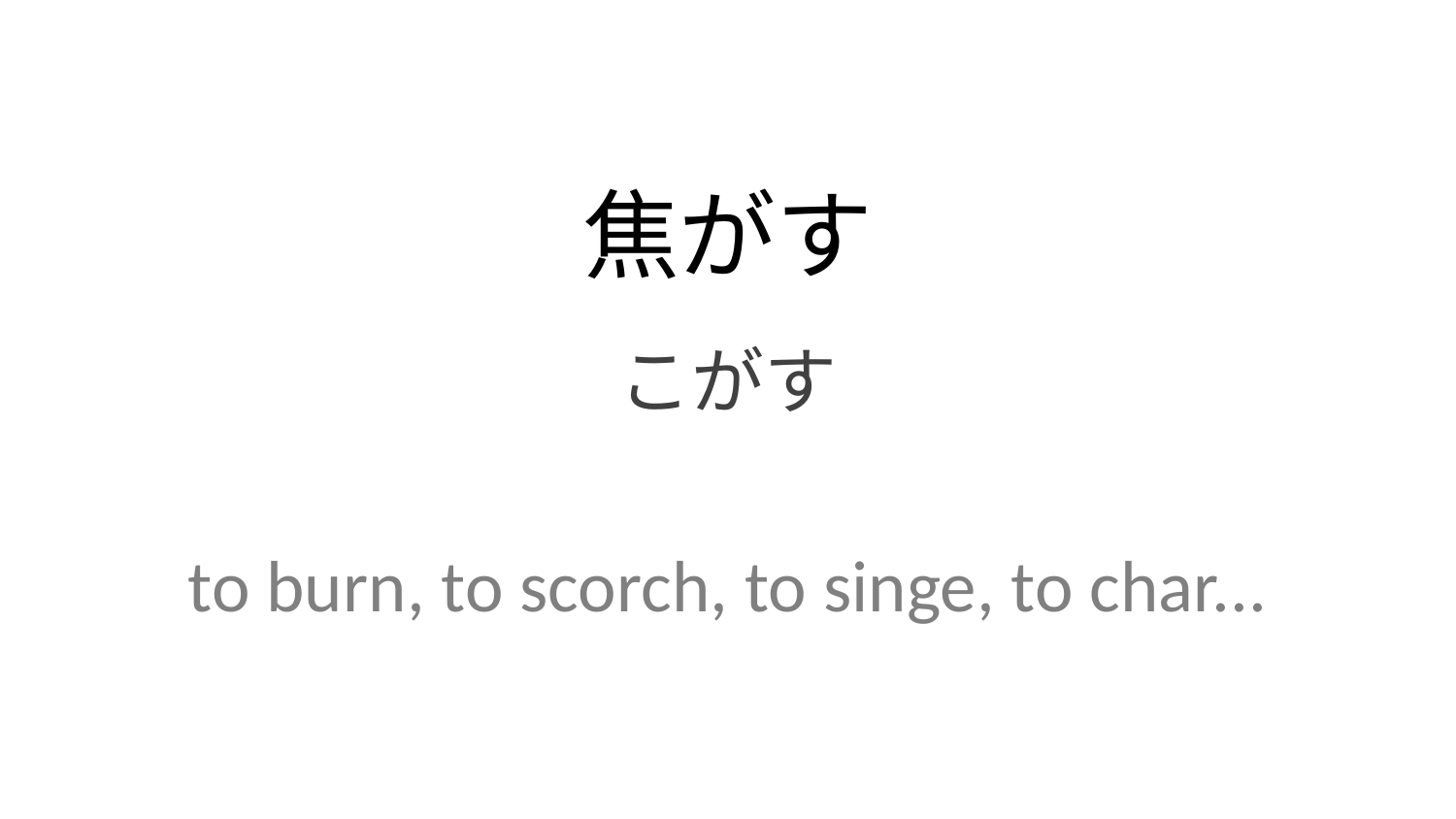

焦がす

こがす
to burn, to scorch, to singe, to char...